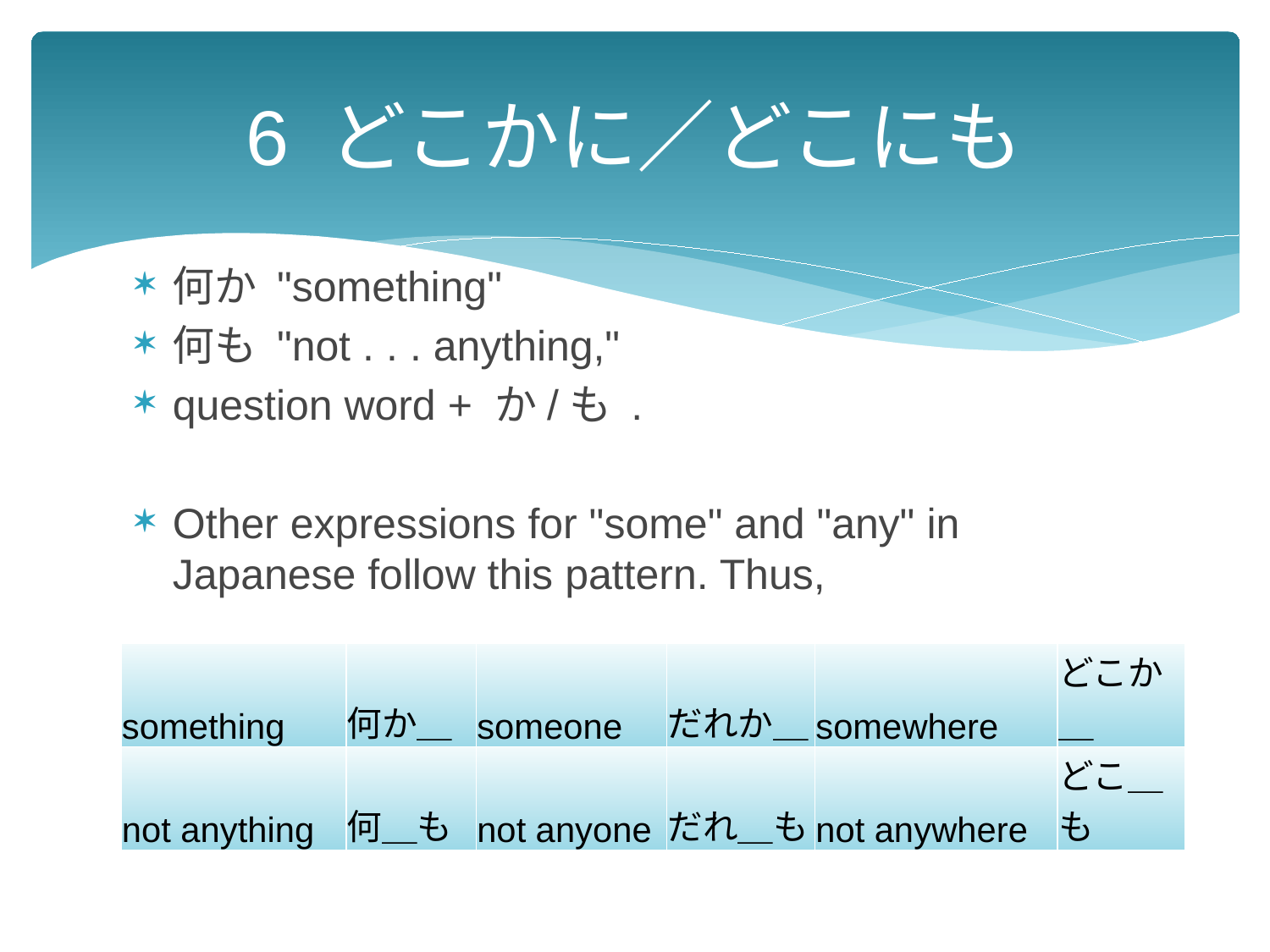

# 6 どこかに／どこにも
何か "something"
何も "not . . . anything,"
question word + か/も .

Other expressions for "some" and "any" in Japanese follow this pattern. Thus,
| something | 何か＿ | someone | だれか＿ | somewhere | どこか＿ |
| --- | --- | --- | --- | --- | --- |
| not anything | 何＿も | not anyone | だれ＿も | not anywhere | どこ＿も |